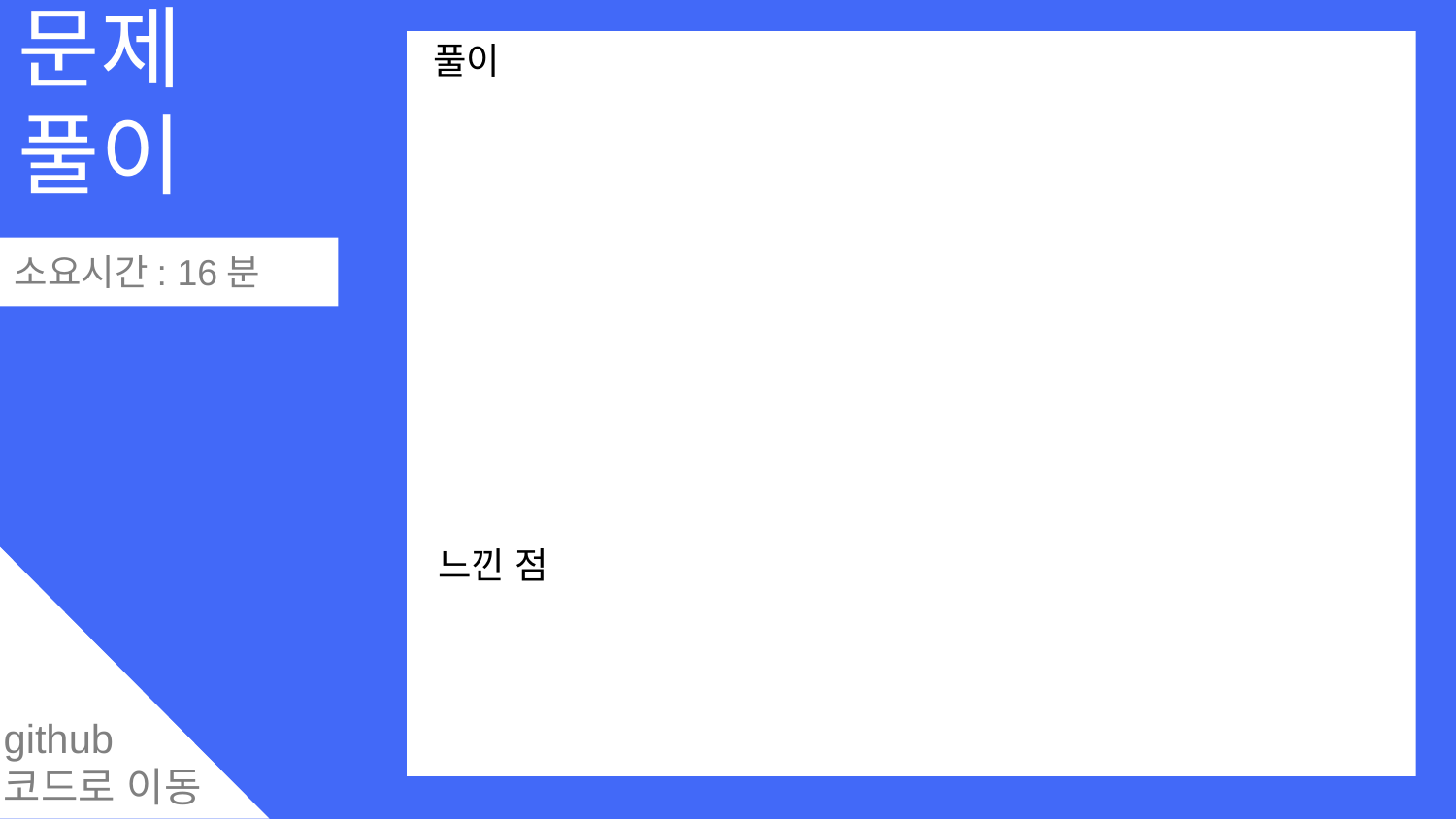

문제
풀이
0
풀이
소요시간: 16분
느낀 점

github
코드로 이동